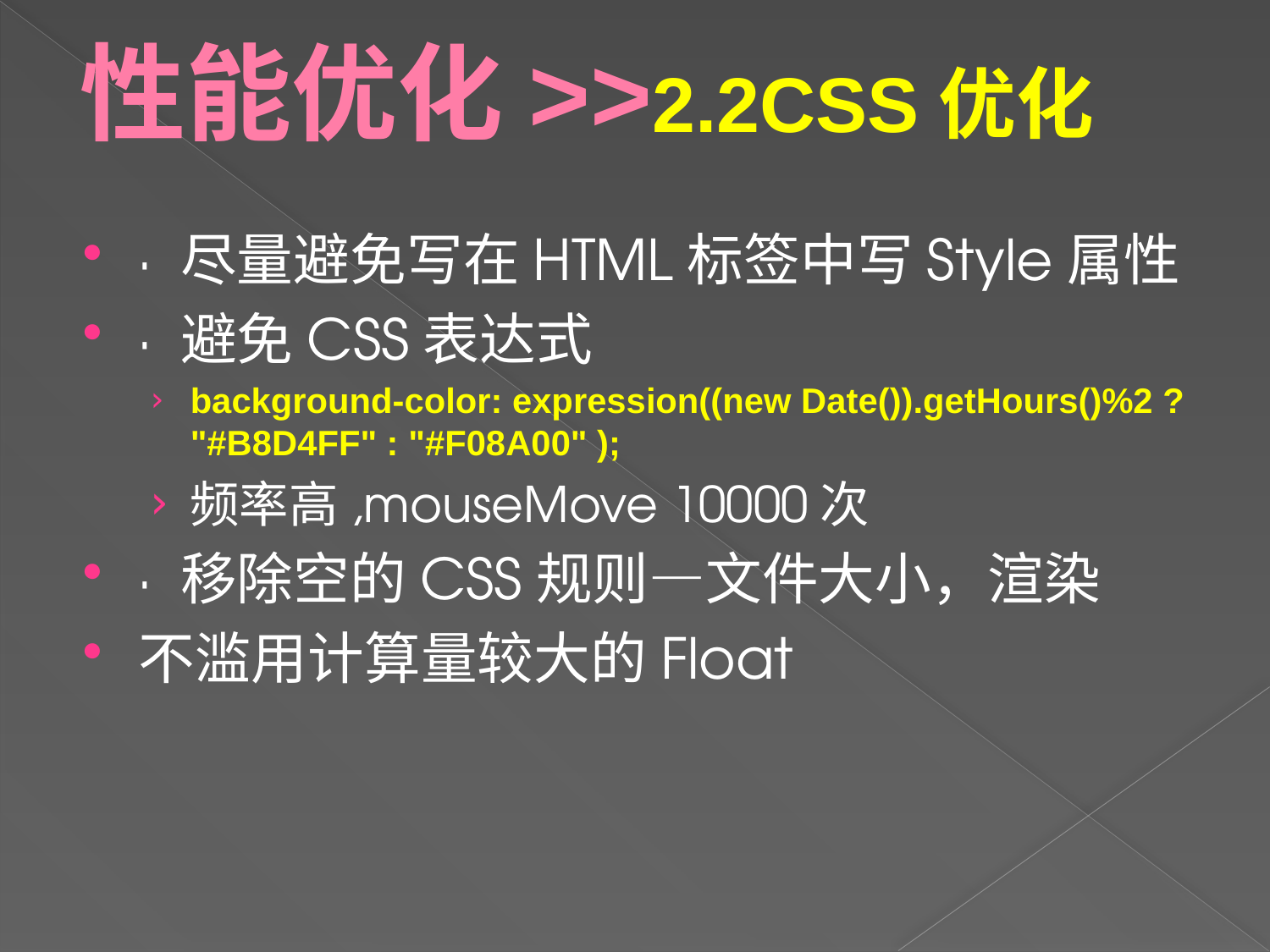

# 性能优化>>2.2CSS优化
· 尽量避免写在HTML标签中写Style属性
· 避免CSS表达式
background-color: expression((new Date()).getHours()%2 ? "#B8D4FF" : "#F08A00" );
频率高,mouseMove 10000次
· 移除空的CSS规则—文件大小，渲染
不滥用计算量较大的Float